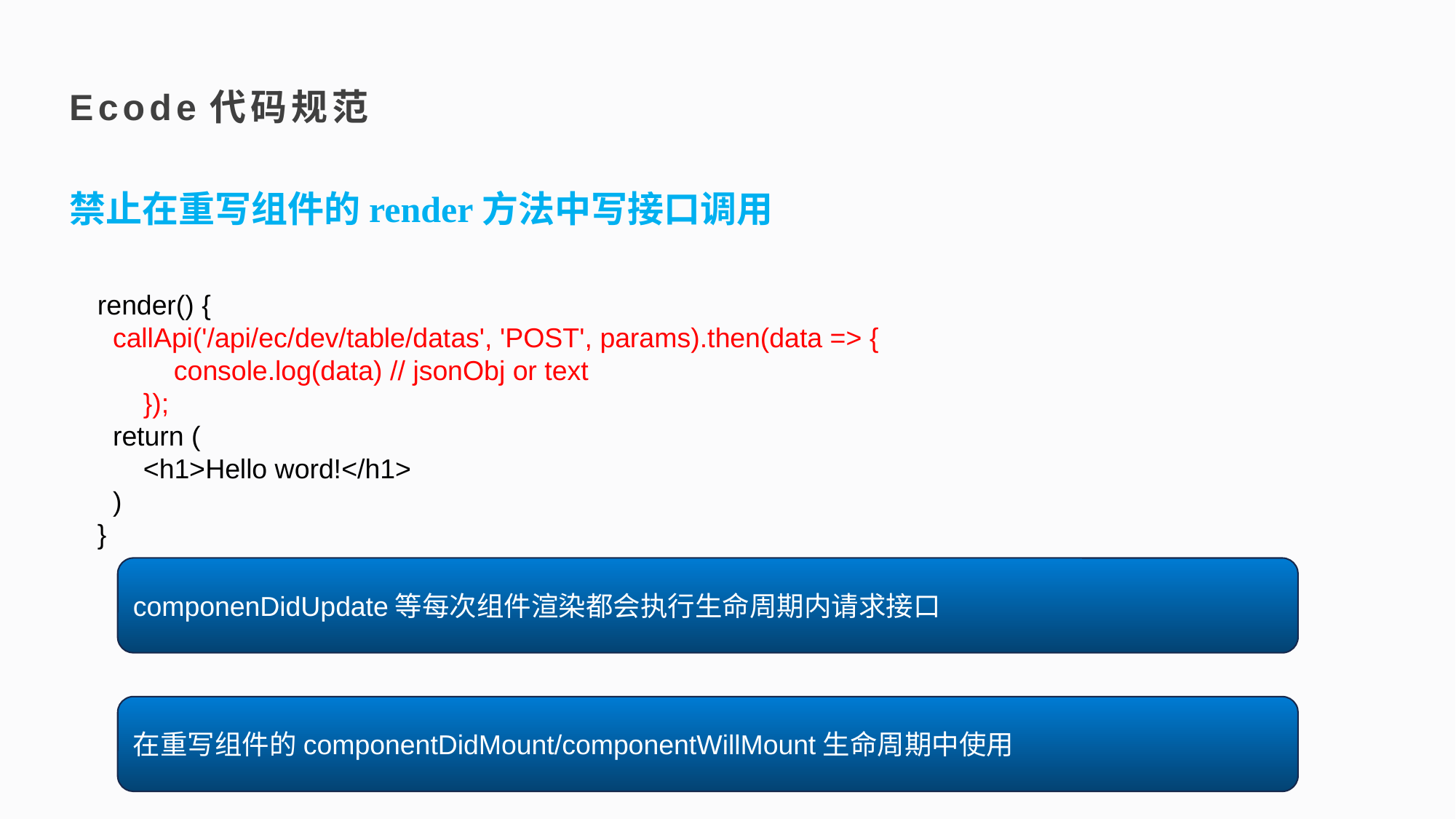

Ecode代码规范
禁止在重写组件的render方法中写接口调用
  render() {
    callApi('/api/ec/dev/table/datas', 'POST', params).then(data => {
            console.log(data) // jsonObj or text
        });
    return (
        <h1>Hello word!</h1>
    )
  }
componenDidUpdate等每次组件渲染都会执行生命周期内请求接口
在重写组件的componentDidMount/componentWillMount生命周期中使用